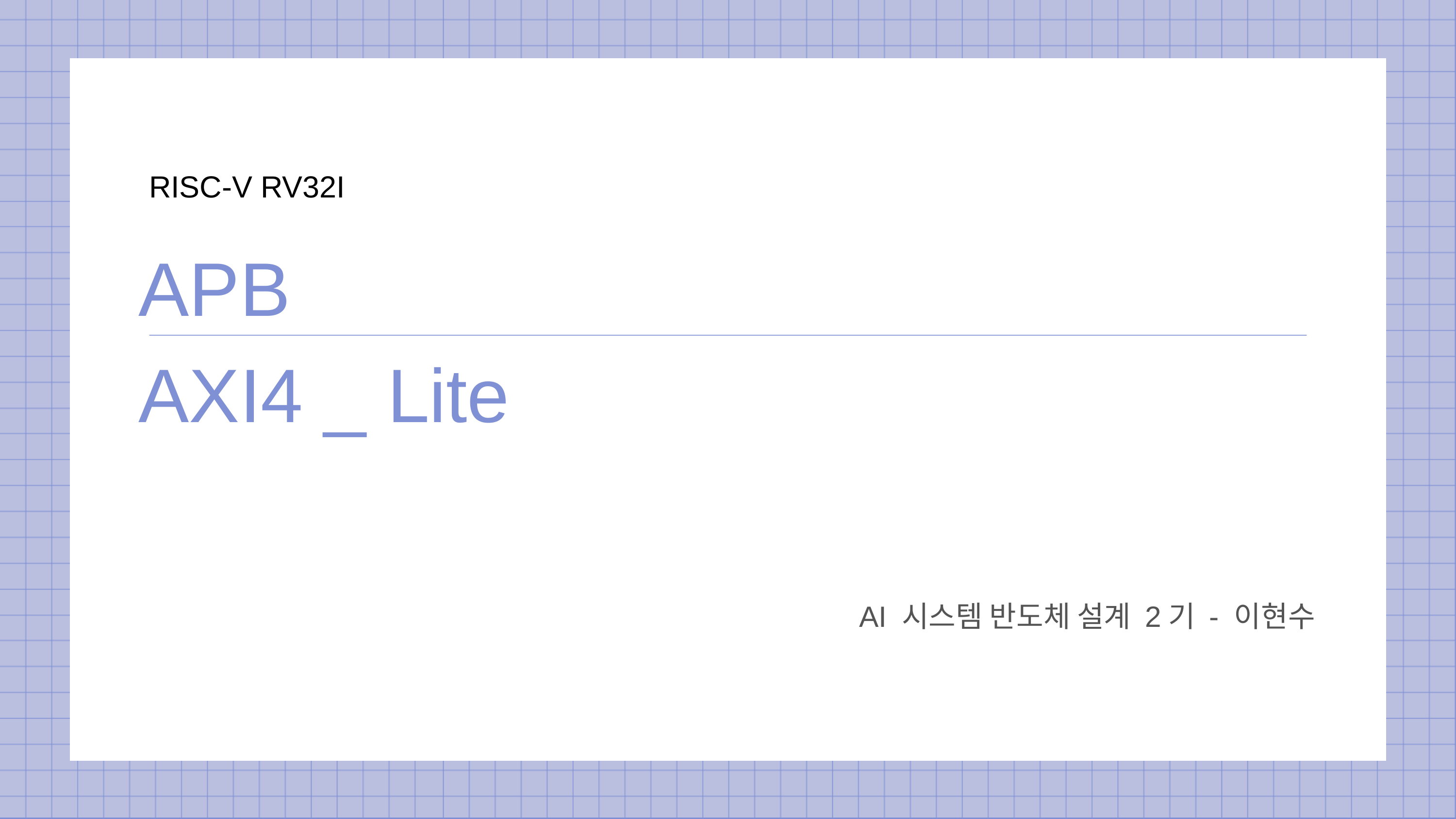

RISC-V RV32I
APB
AXI4 _ Lite

AI 시스템 반도체 설계 2기 - 이현수